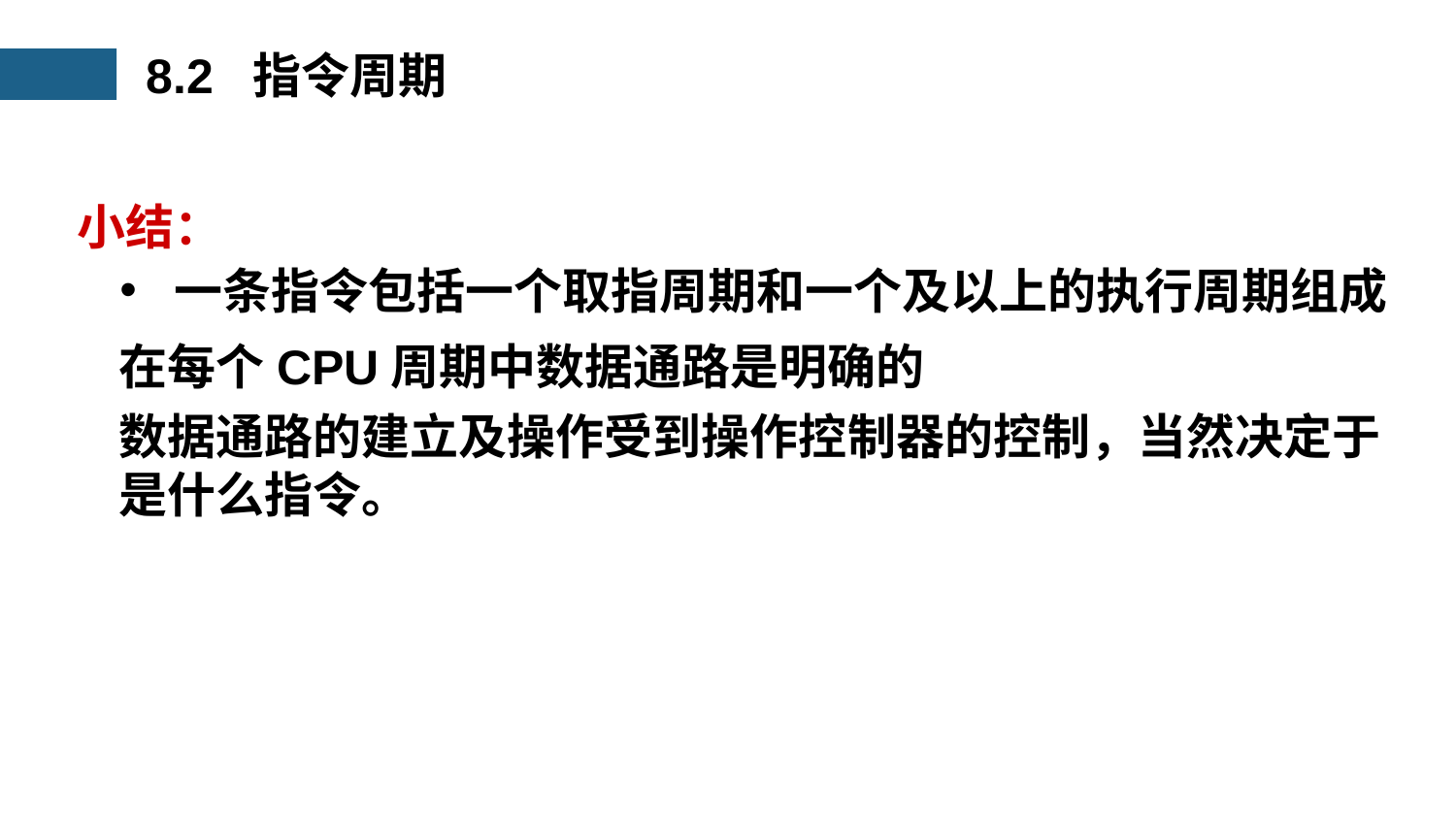

8.2  指令周期
小结：
一条指令包括一个取指周期和一个及以上的执行周期组成
在每个CPU周期中数据通路是明确的
数据通路的建立及操作受到操作控制器的控制，当然决定于是什么指令。